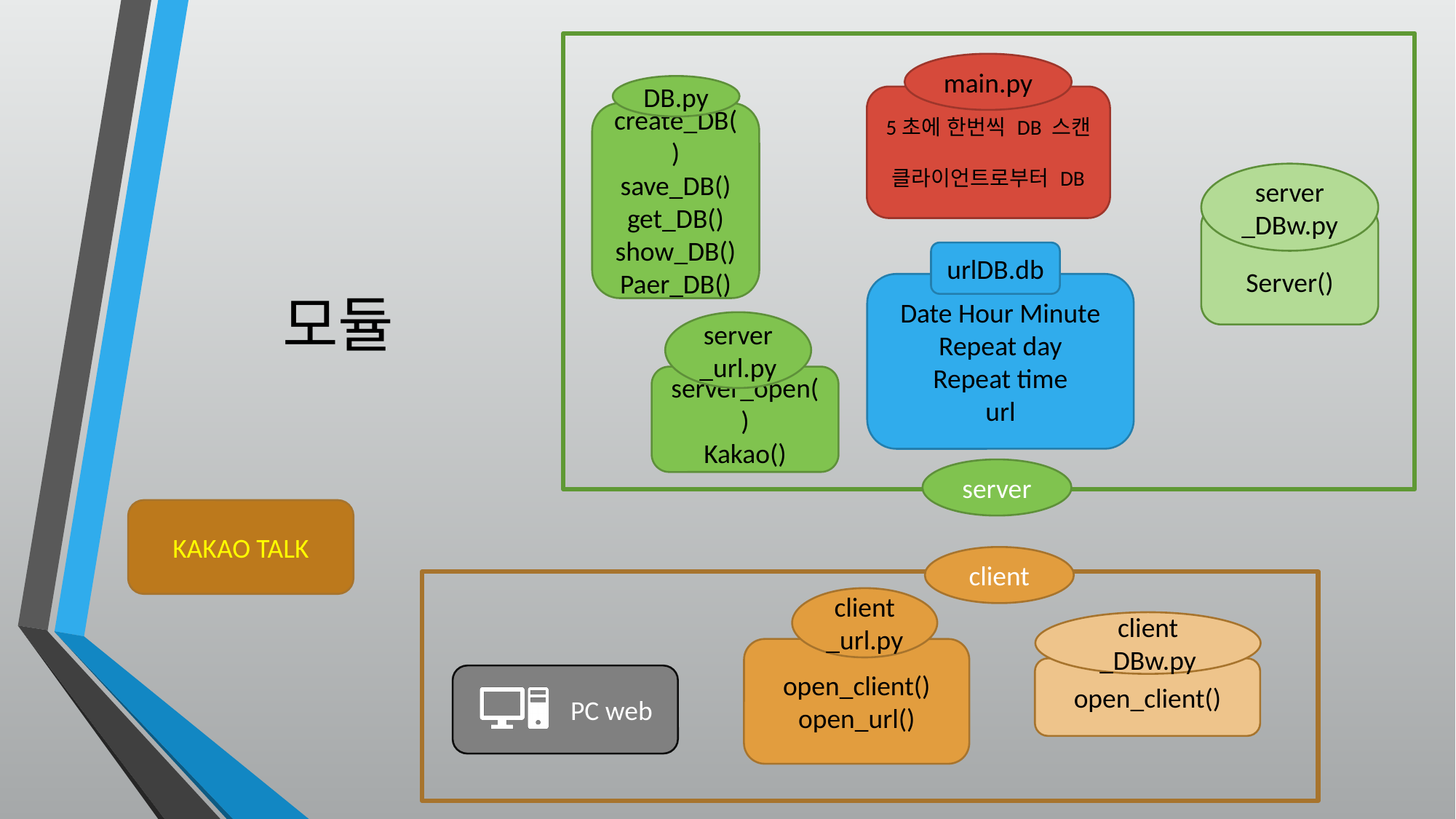

main.py
DB.py

5초에 한번씩 DB 스캔

클라이언트로부터 DB

create_DB()
save_DB()
get_DB()
show_DB()
Paer_DB()

server
_DBw.py

Server()

urlDB.db
모듈
Date Hour Minute
Repeat day
Repeat time
url
server
_url.py

server_open()
Kakao()

server

KAKAO TALK

client

client
_url.py
client
_DBw.py

open_client()
open_url()

open_client()

               PC web